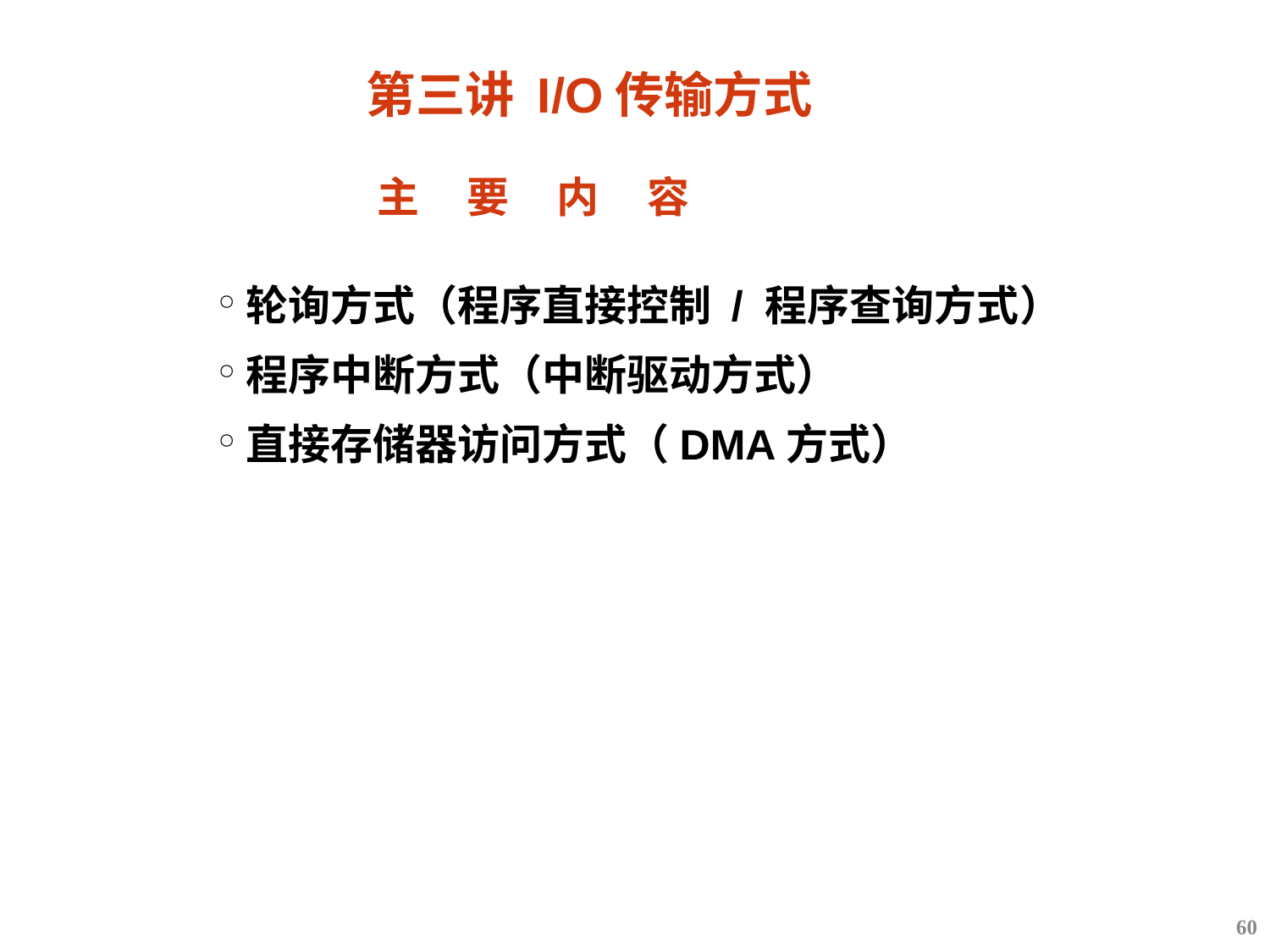

# 第三讲 I/O传输方式
主     要     内     容
轮询方式（程序直接控制 / 程序查询方式）
程序中断方式（中断驱动方式）
直接存储器访问方式（DMA方式）
60